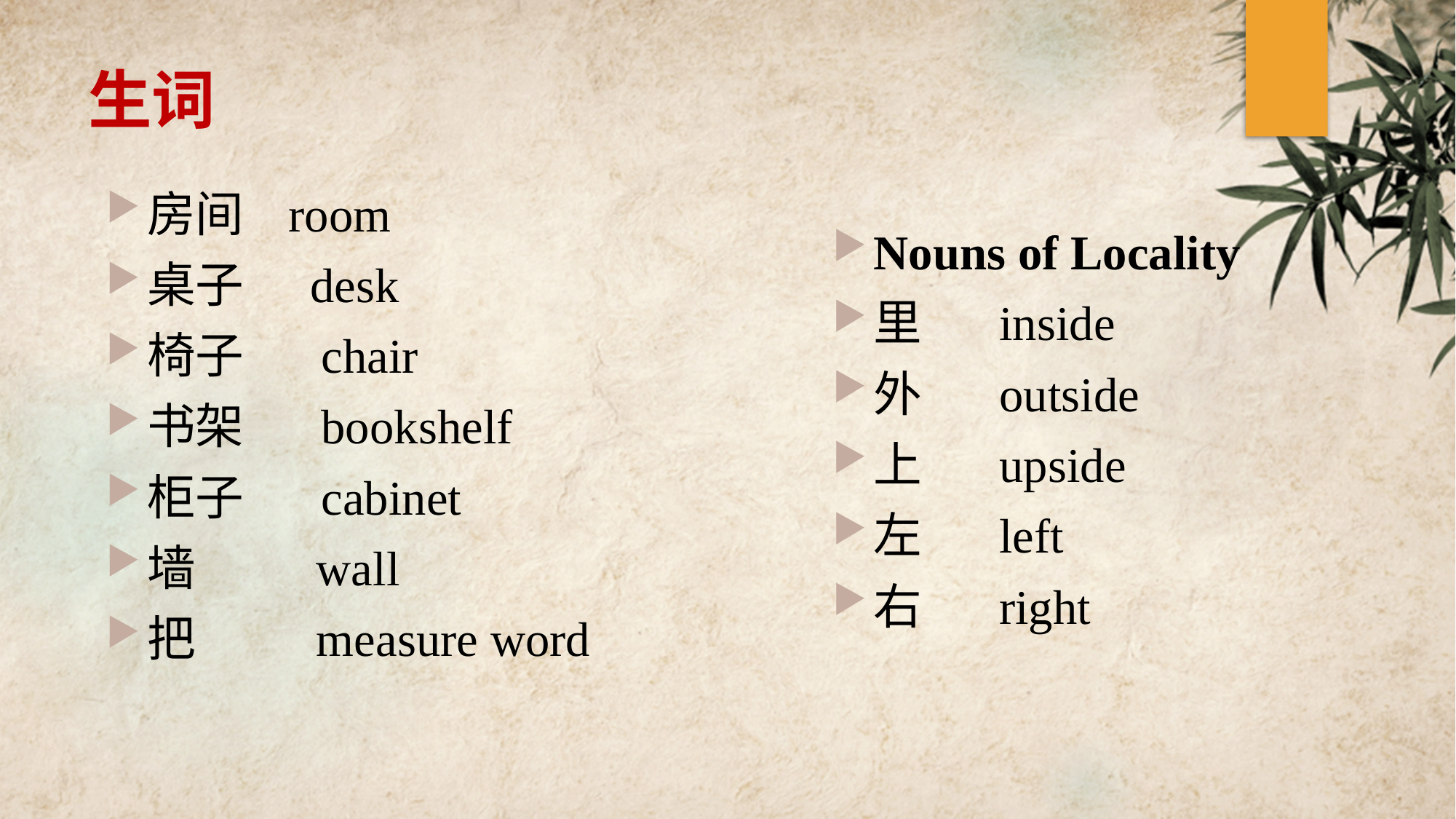

# 生词
房间   room
桌子     desk
椅子      chair
书架      bookshelf
柜子      cabinet
墙          wall
把          measure word
Nouns of Locality
里      inside
外      outside
上      upside
左      left
右      right